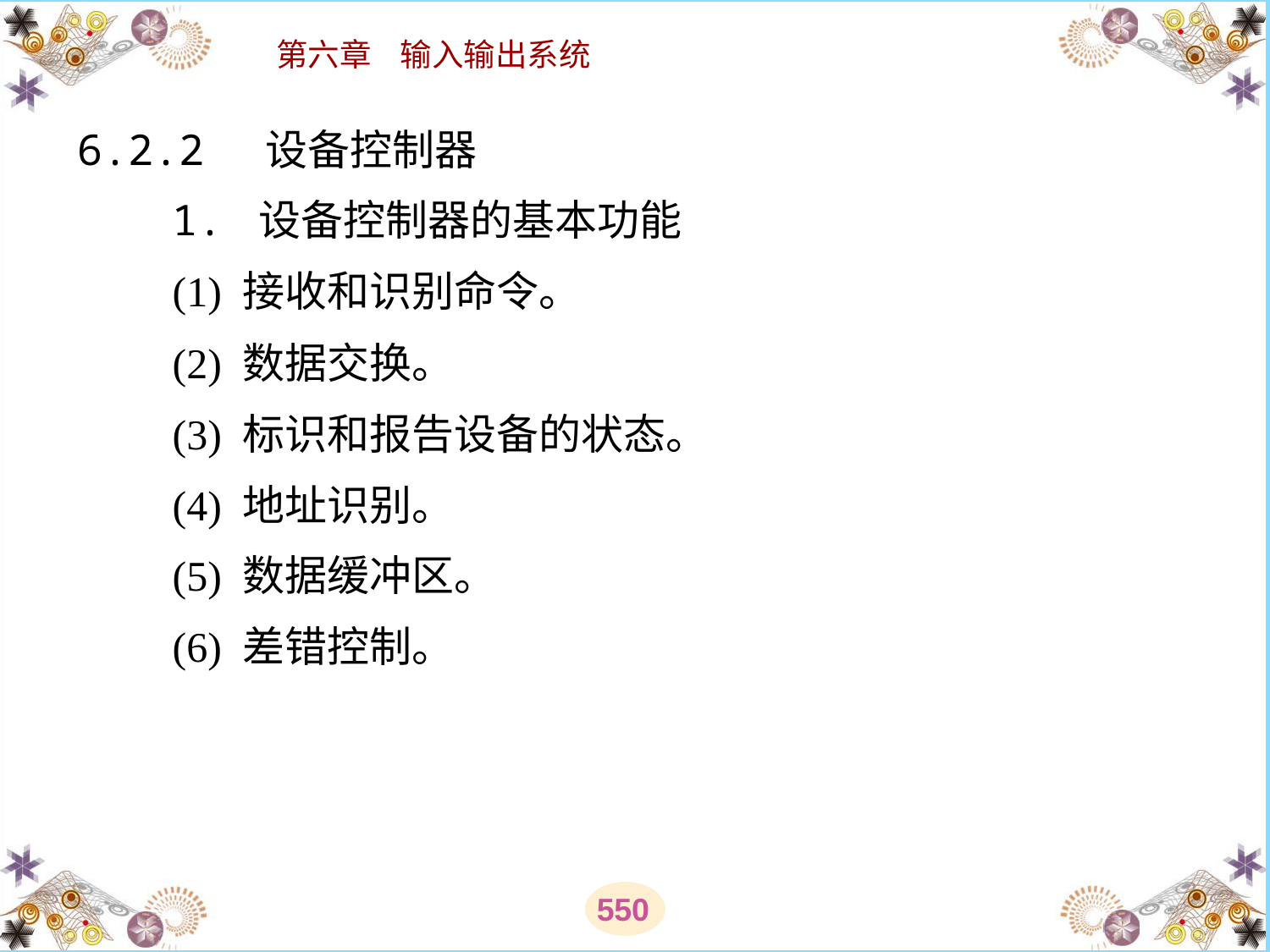

# 6.2.2  设备控制器 　　1. 设备控制器的基本功能 　　(1) 接收和识别命令。 　　(2) 数据交换。 　　(3) 标识和报告设备的状态。 　　(4) 地址识别。 　　(5) 数据缓冲区。 　　(6) 差错控制。